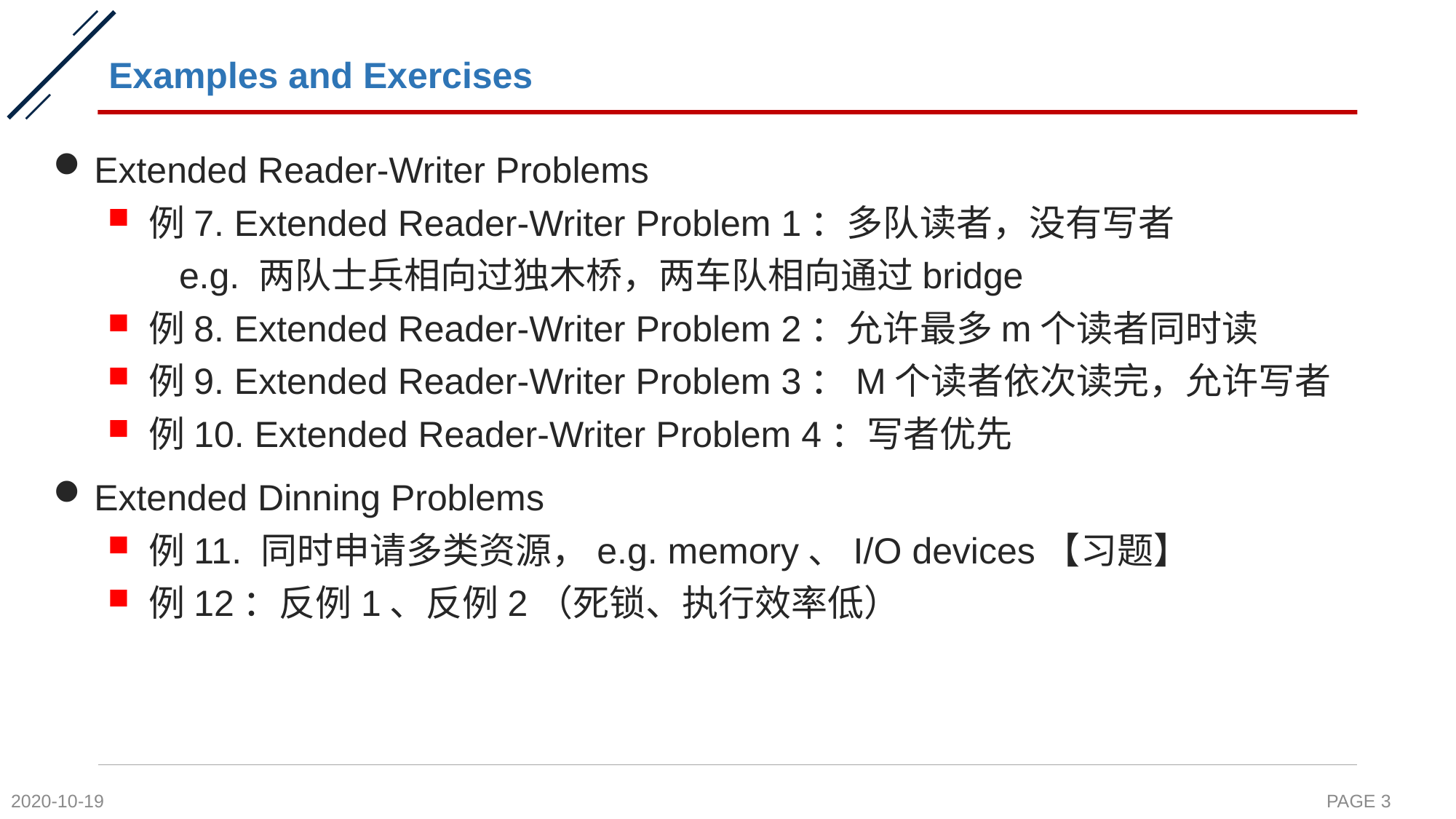

# Examples and Exercises
Extended Reader-Writer Problems
例7. Extended Reader-Writer Problem 1：多队读者，没有写者
       e.g. 两队士兵相向过独木桥，两车队相向通过bridge
例8. Extended Reader-Writer Problem 2：允许最多m个读者同时读
例9. Extended Reader-Writer Problem 3：M个读者依次读完，允许写者
例10. Extended Reader-Writer Problem 4：写者优先
Extended Dinning Problems
例11. 同时申请多类资源，e.g. memory、I/O devices【习题】
例12：反例1、反例2（死锁、执行效率低）
2020-10-19
PAGE 3